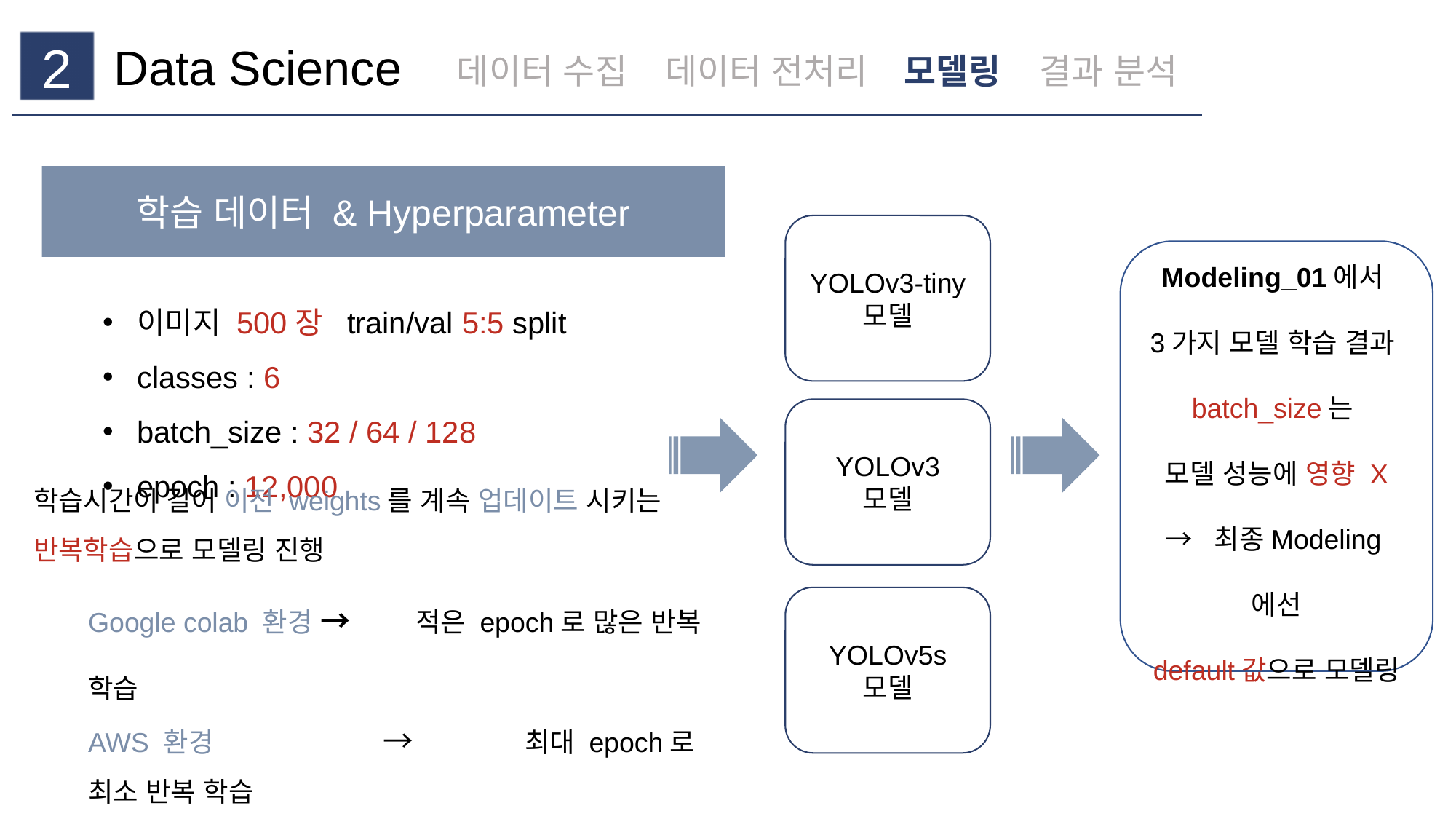

Data Science
데이터 수집
데이터 전처리
모델링
결과 분석
2
학습 데이터 & Hyperparameter
YOLOv3-tiny 모델
Modeling_01에서
3가지 모델 학습 결과
batch_size는
모델 성능에 영향 X
→  최종Modeling에선
default값으로 모델링
이미지 500장  train/val 5:5 split
classes : 6
batch_size : 32 / 64 / 128
epoch : 12,000
YOLOv3 모델

학습시간이 길어 이전 weights를 계속 업데이트 시키는
반복학습으로 모델링 진행
Google colab 환경 →	적은 epoch로 많은 반복 학습
AWS 환경 	          → 	최대 epoch로 최소 반복 학습
→  두 가지 환경에서 모델링하고, 성능 비교

YOLOv5s 모델